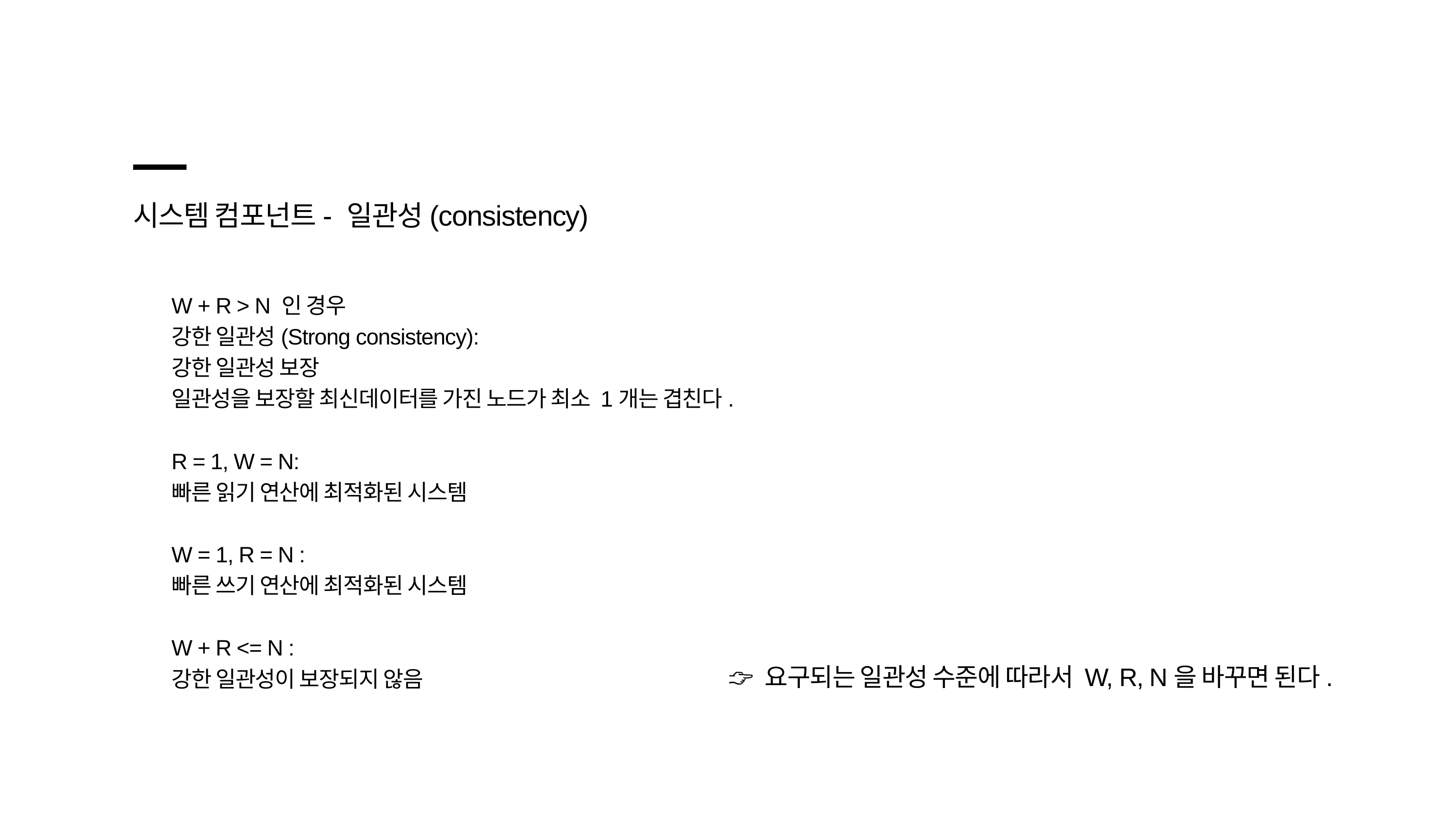

시스템 컴포넌트- 일관성(consistency)
W + R > N 인 경우
강한 일관성(Strong consistency):
강한 일관성 보장
일관성을 보장할 최신데이터를 가진 노드가 최소 1개는 겹친다.

R = 1, W = N:
빠른 읽기 연산에 최적화된 시스템

W = 1, R = N :
빠른 쓰기 연산에 최적화된 시스템

W + R <= N :
강한 일관성이 보장되지 않음
👉 요구되는 일관성 수준에 따라서 W, R, N을 바꾸면 된다.